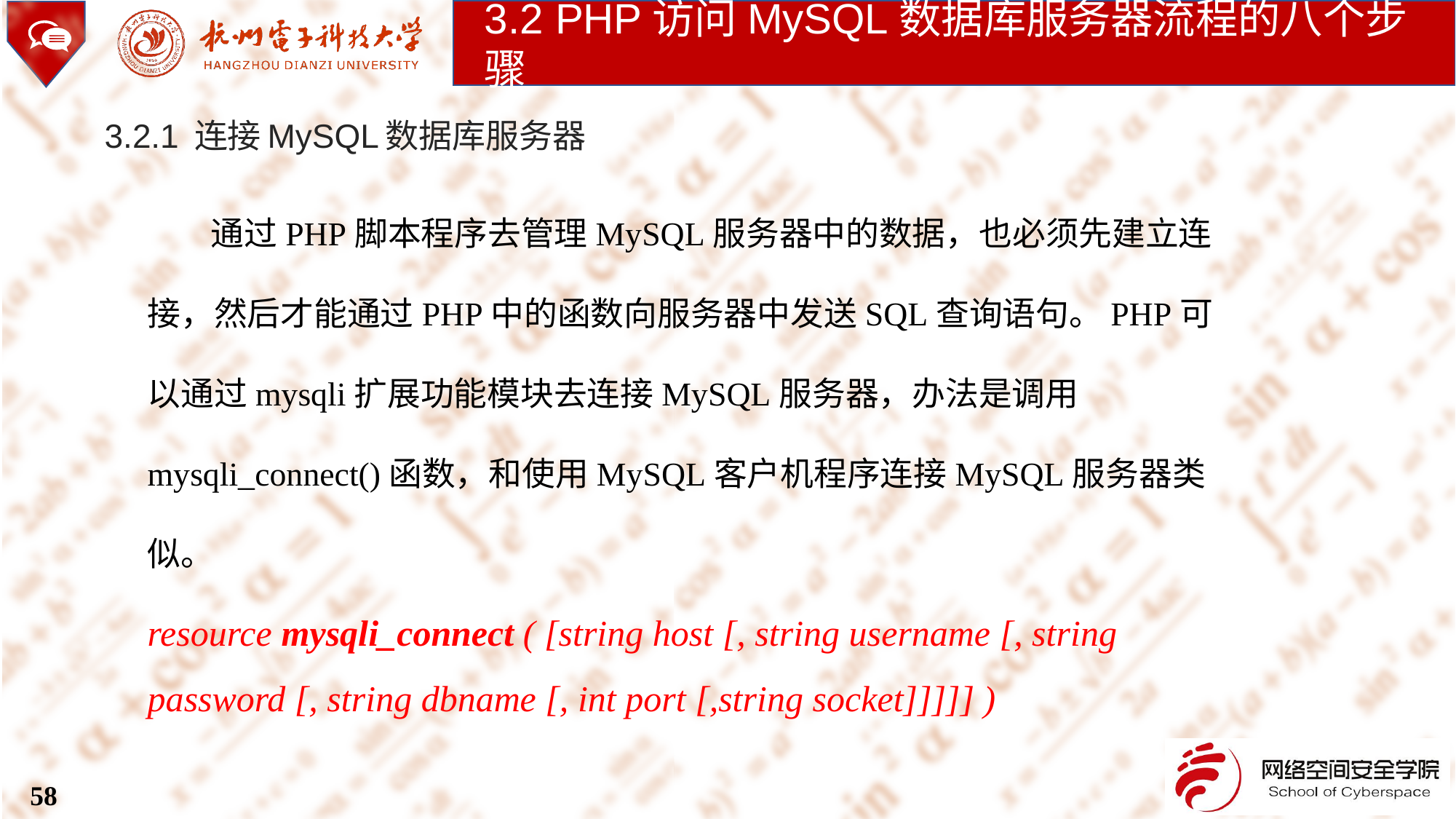

3.2 PHP访问MySQL数据库服务器流程的八个步骤
3.2.1 连接MySQL数据库服务器
通过PHP脚本程序去管理MySQL服务器中的数据，也必须先建立连接，然后才能通过PHP中的函数向服务器中发送SQL查询语句。PHP可以通过mysqli扩展功能模块去连接MySQL服务器，办法是调用mysqli_connect()函数，和使用MySQL客户机程序连接MySQL服务器类似。
resource mysqli_connect ( [string host [, string username [, string password [, string dbname [, int port [,string socket]]]]] )

58